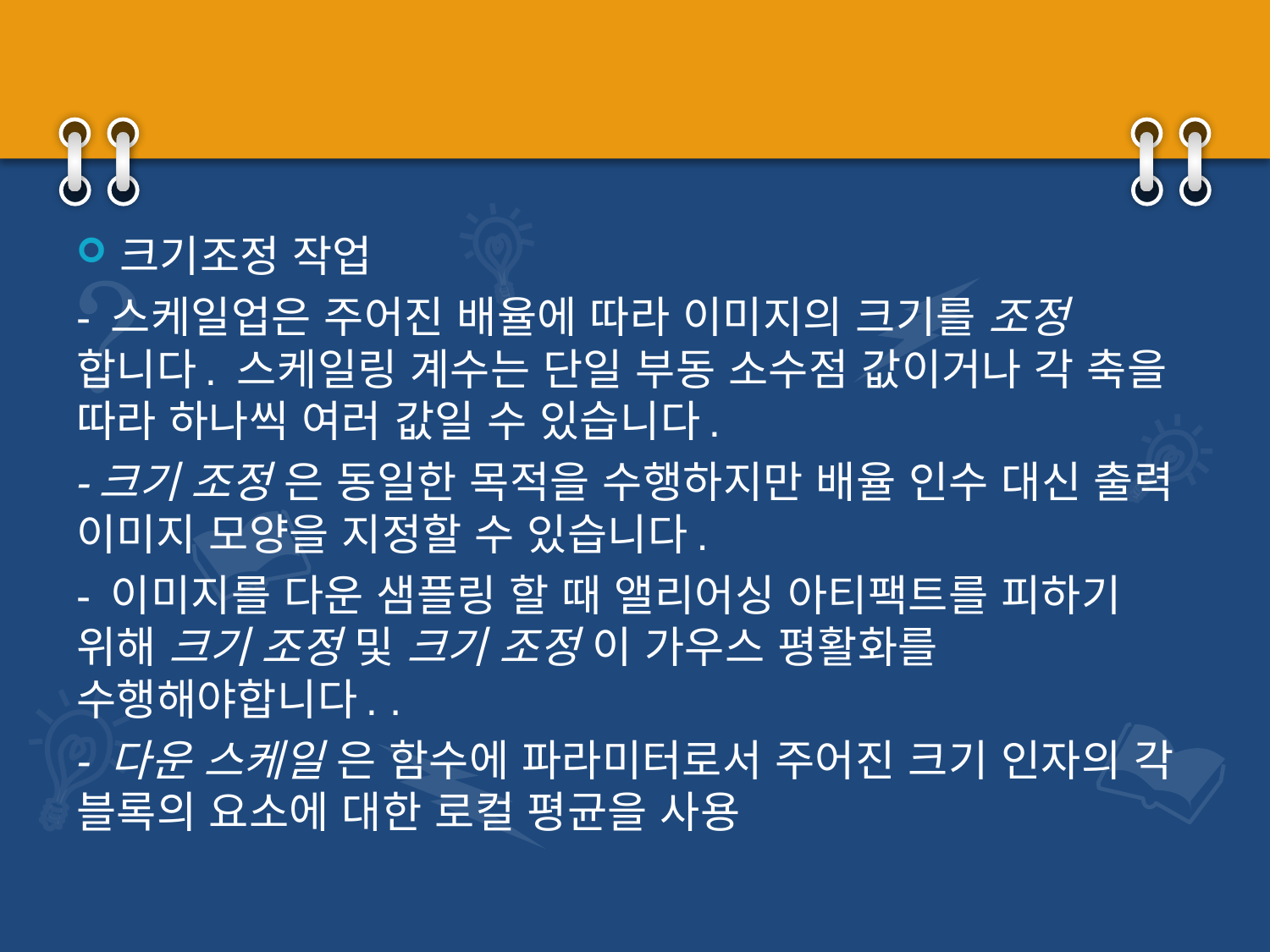

#
크기조정 작업
- 스케일업은 주어진 배율에 따라 이미지의 크기를 조정 합니다. 스케일링 계수는 단일 부동 소수점 값이거나 각 축을 따라 하나씩 여러 값일 수 있습니다.
-크기 조정 은 동일한 목적을 수행하지만 배율 인수 대신 출력 이미지 모양을 지정할 수 있습니다.
- 이미지를 다운 샘플링 할 때 앨리어싱 아티팩트를 피하기 위해 크기 조정 및 크기 조정 이 가우스 평활화를 수행해야합니다. .
- 다운 스케일 은 함수에 파라미터로서 주어진 크기 인자의 각 블록의 요소에 대한 로컬 평균을 사용